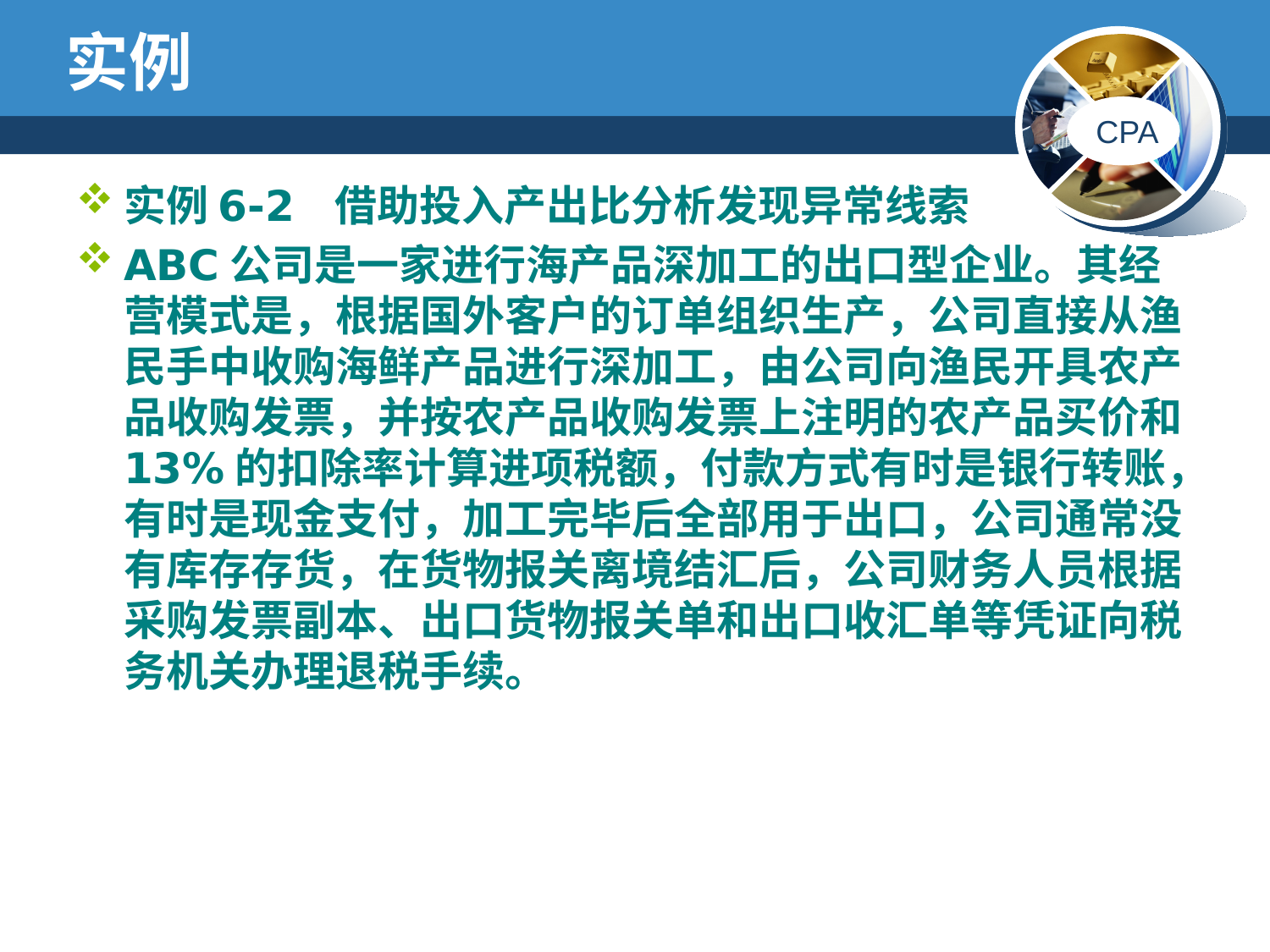

# 实例
实例6-2  借助投入产出比分析发现异常线索
ABC公司是一家进行海产品深加工的出口型企业。其经营模式是，根据国外客户的订单组织生产，公司直接从渔民手中收购海鲜产品进行深加工，由公司向渔民开具农产品收购发票，并按农产品收购发票上注明的农产品买价和13%的扣除率计算进项税额，付款方式有时是银行转账，有时是现金支付，加工完毕后全部用于出口，公司通常没有库存存货，在货物报关离境结汇后，公司财务人员根据采购发票副本、出口货物报关单和出口收汇单等凭证向税务机关办理退税手续。